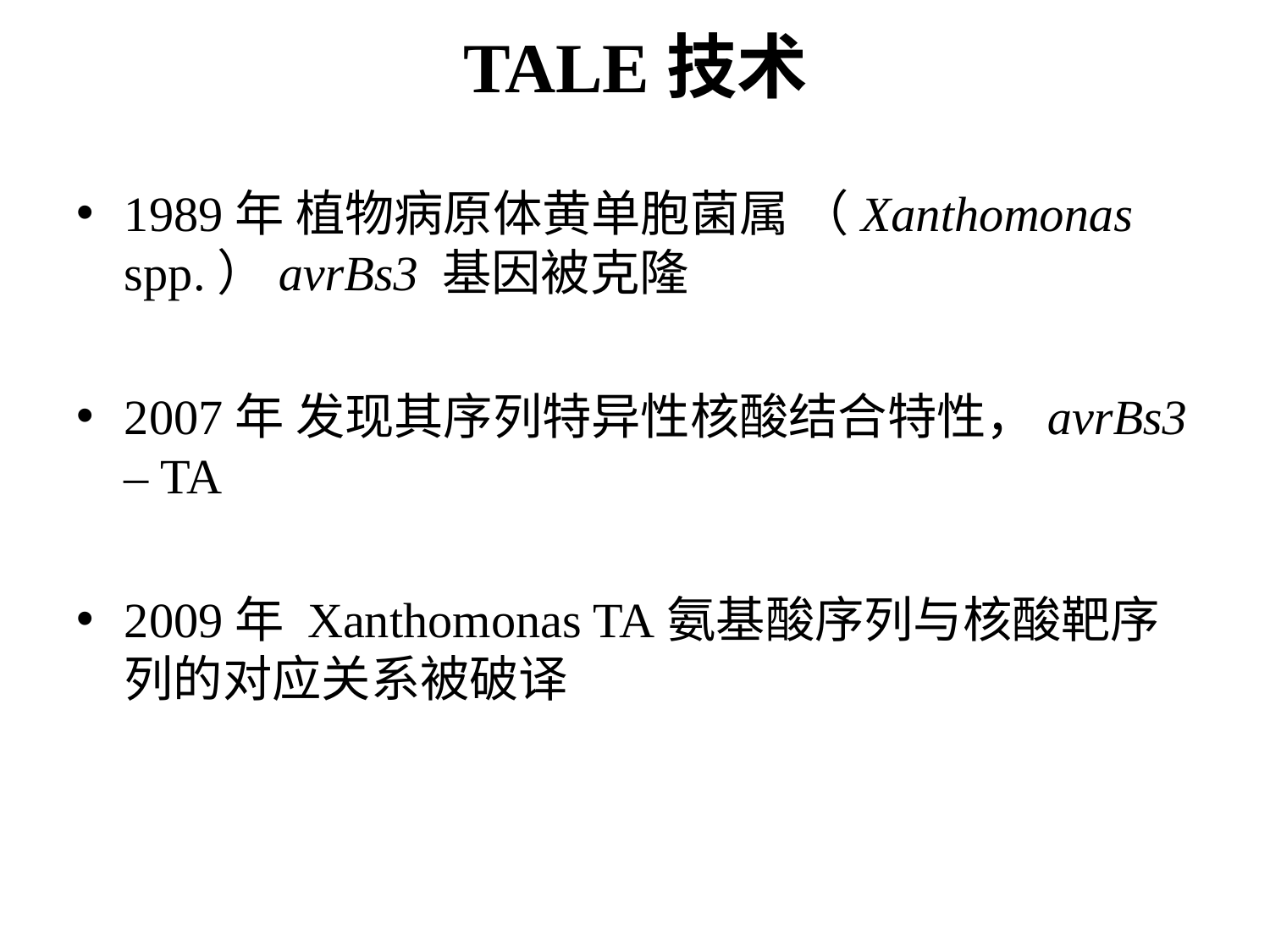

TALE技术
1989年 植物病原体黄单胞菌属 （Xanthomonas spp.）avrBs3 基因被克隆

2007年 发现其序列特异性核酸结合特性，avrBs3 – TA

2009年 Xanthomonas TA氨基酸序列与核酸靶序列的对应关系被破译